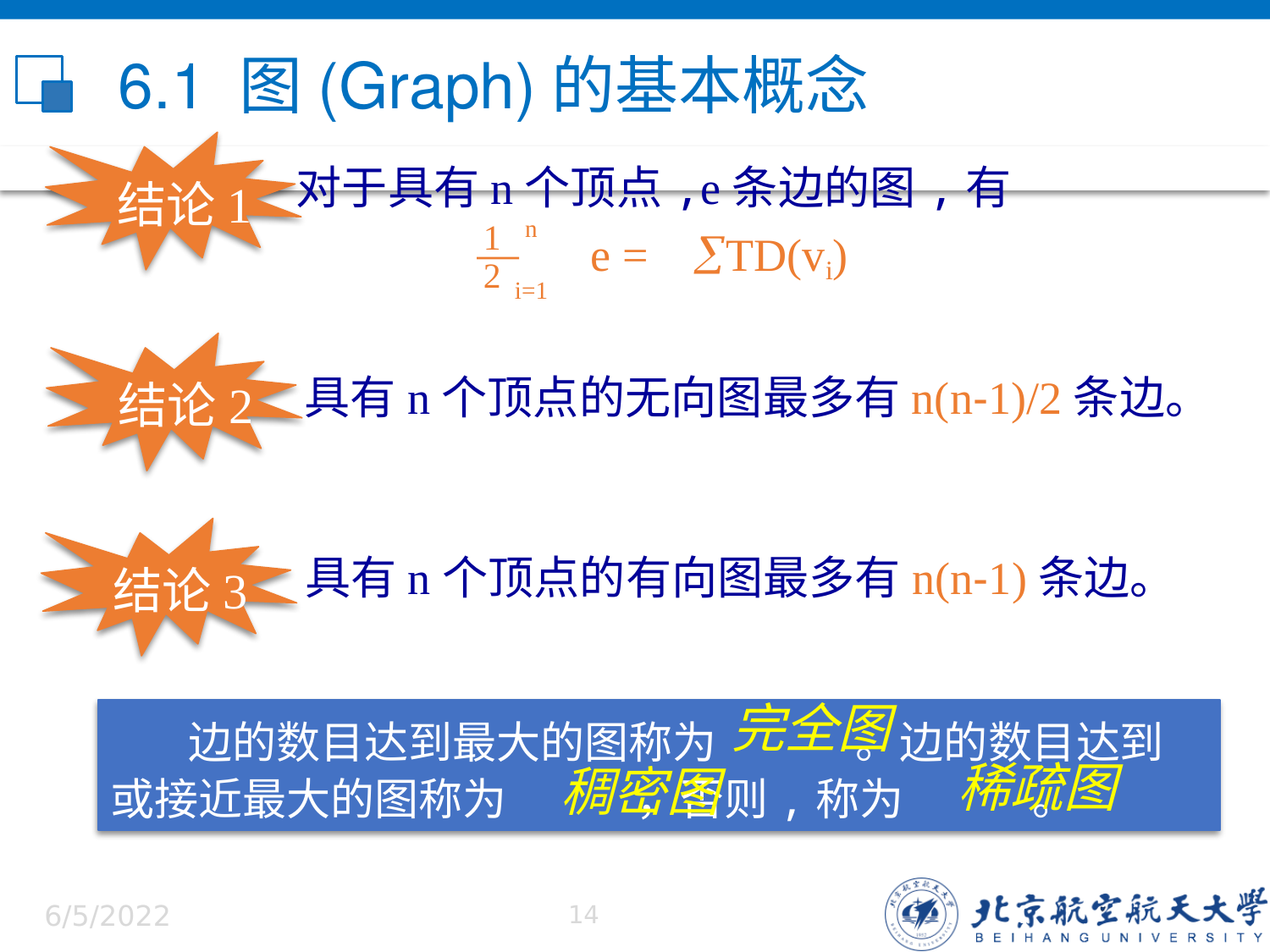

# 6.1 图(Graph)的基本概念

结论1
     对于具有n个顶点,e条边的图,有
             e =    ∑TD(vi)
n

i=1
1
2

结论2
    具有n个顶点的无向图最多有n(n-1)/2条边。

结论3
    具有n个顶点的有向图最多有n(n-1)条边。
完全图
      边的数目达到最大的图称为              。边的数目达到或接近最大的图称为             ，否则,称为             。
稀疏图
稠密图
6/5/2022
14